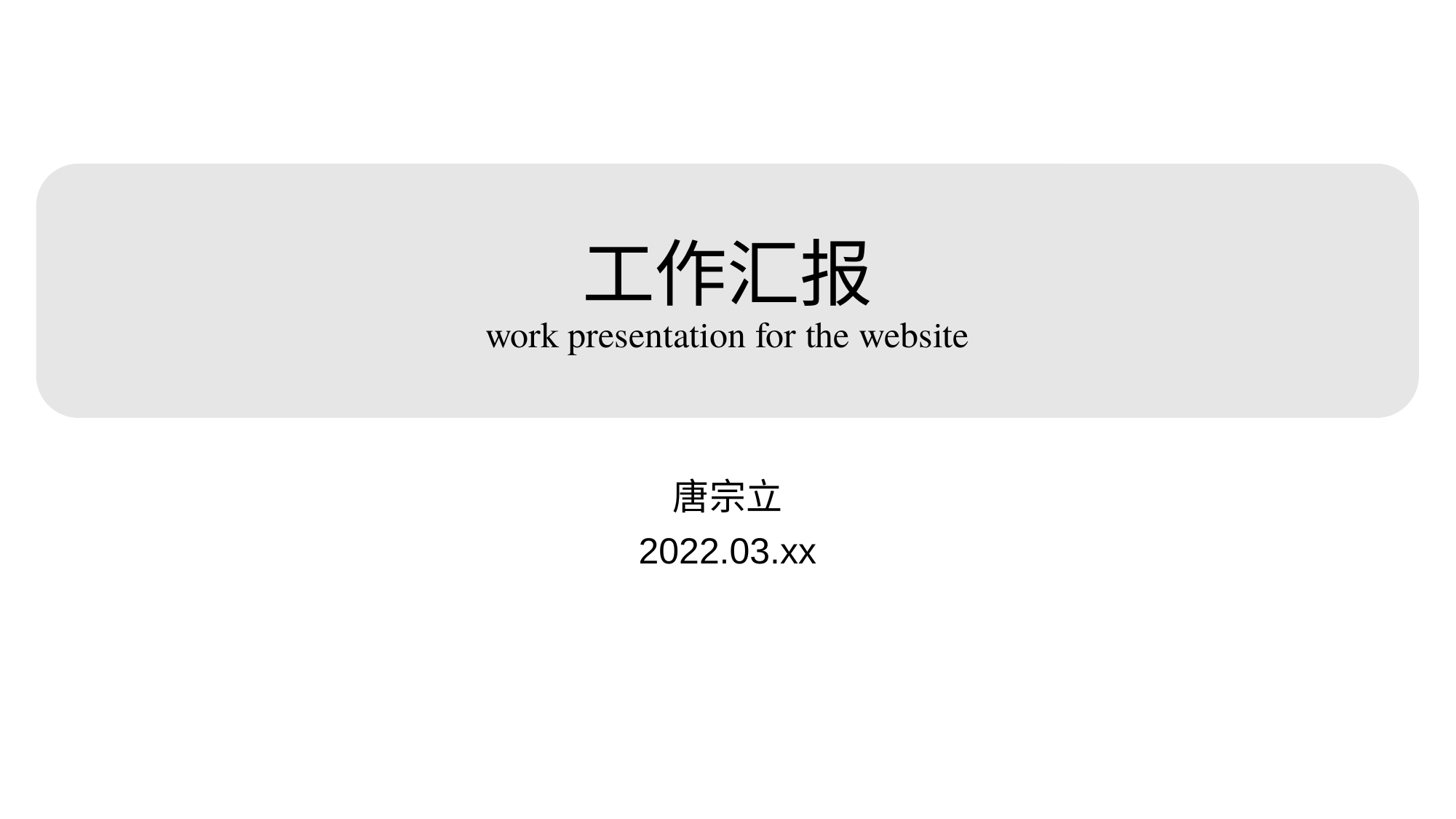

# 工作汇报 work presentation for the website
唐宗立
2022.03.xx